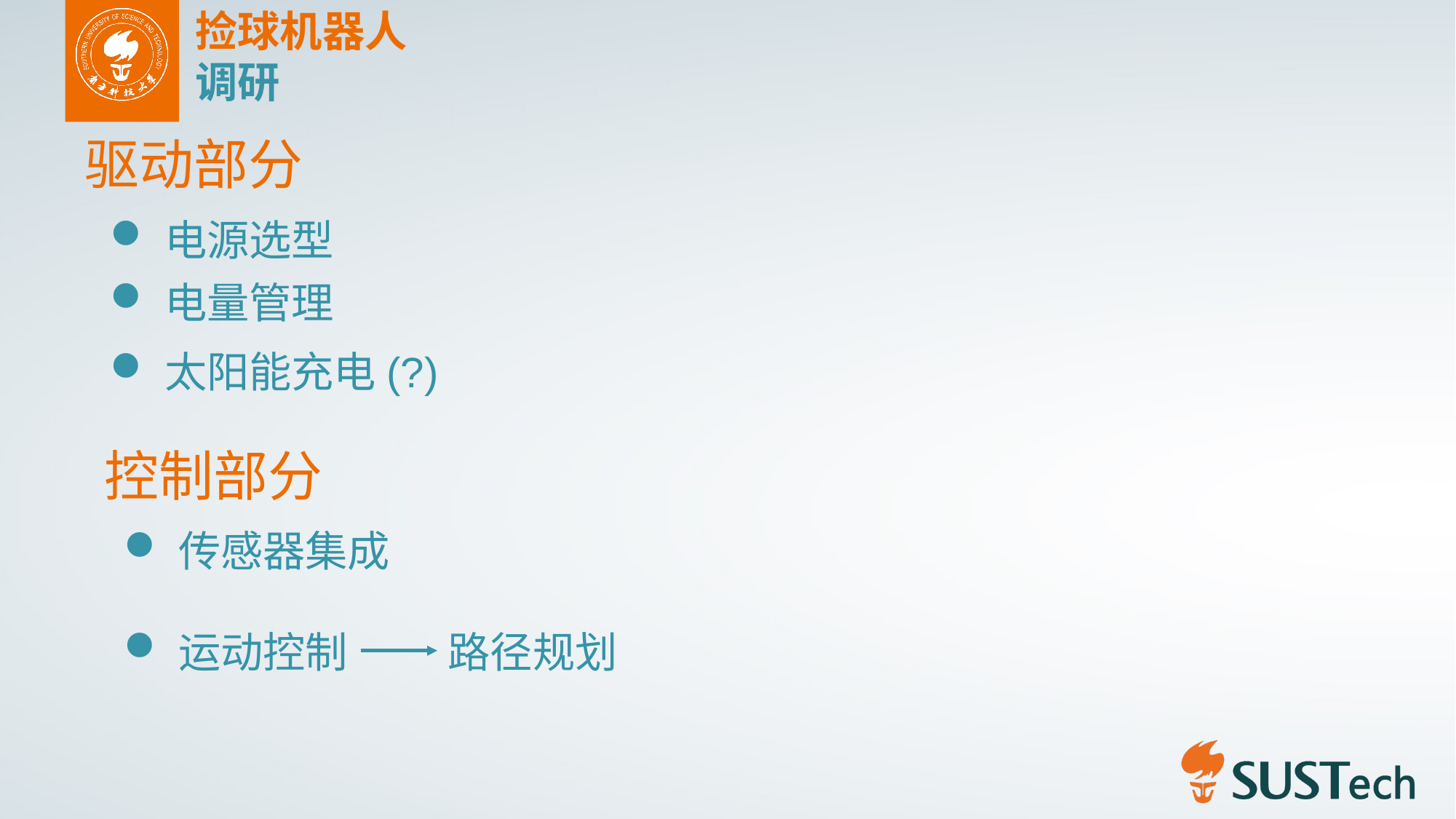

捡球机器人
调研
驱动部分
电源选型
电量管理
太阳能充电(?)
控制部分
传感器集成
运动控制
路径规划